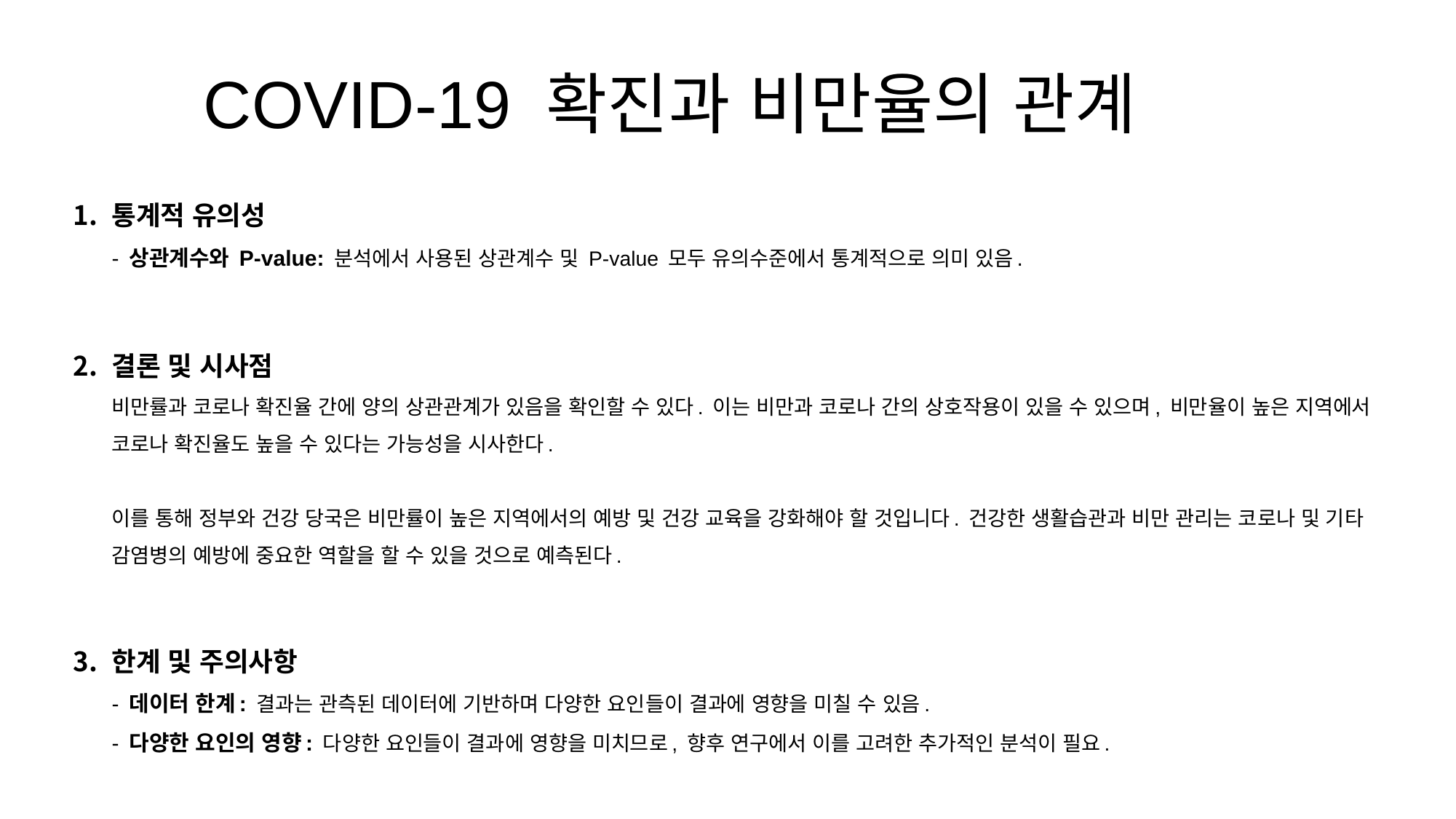

# COVID-19 확진과 비만율의 관계
통계적 유의성
- 상관계수와 P-value: 분석에서 사용된 상관계수 및 P-value 모두 유의수준에서 통계적으로 의미 있음.

결론 및 시사점
비만률과 코로나 확진율 간에 양의 상관관계가 있음을 확인할 수 있다. 이는 비만과 코로나 간의 상호작용이 있을 수 있으며, 비만율이 높은 지역에서 코로나 확진율도 높을 수 있다는 가능성을 시사한다.
이를 통해 정부와 건강 당국은 비만률이 높은 지역에서의 예방 및 건강 교육을 강화해야 할 것입니다. 건강한 생활습관과 비만 관리는 코로나 및 기타 감염병의 예방에 중요한 역할을 할 수 있을 것으로 예측된다.

한계 및 주의사항
- 데이터 한계: 결과는 관측된 데이터에 기반하며 다양한 요인들이 결과에 영향을 미칠 수 있음.
- 다양한 요인의 영향: 다양한 요인들이 결과에 영향을 미치므로, 향후 연구에서 이를 고려한 추가적인 분석이 필요.